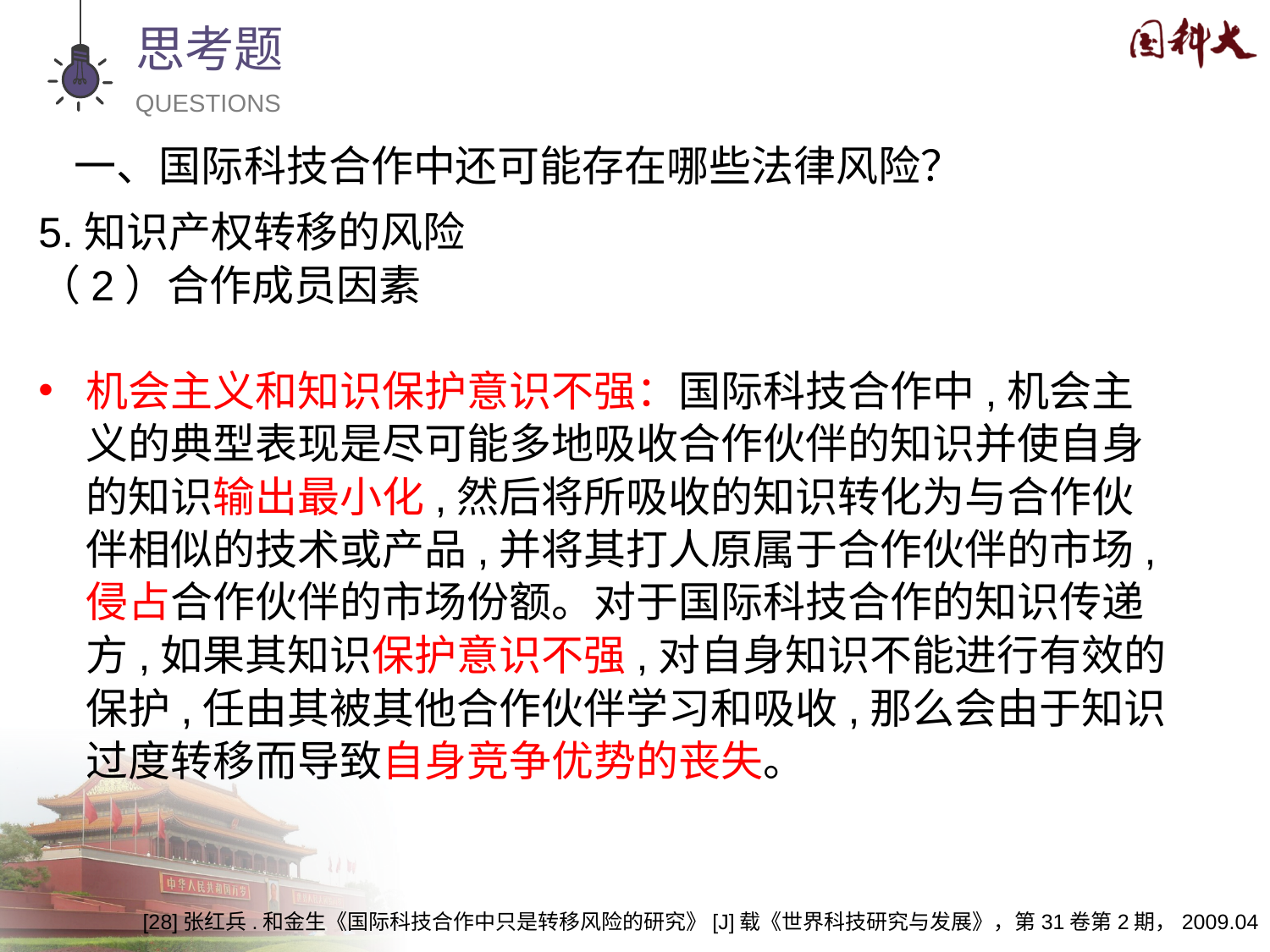

思考题
QUESTIONS
一、国际科技合作中还可能存在哪些法律风险？
5.知识产权转移的风险
（2）合作成员因素

机会主义和知识保护意识不强：国际科技合作中,机会主义的典型表现是尽可能多地吸收合作伙伴的知识并使自身的知识输出最小化,然后将所吸收的知识转化为与合作伙伴相似的技术或产品,并将其打人原属于合作伙伴的市场,侵占合作伙伴的市场份额。对于国际科技合作的知识传递方,如果其知识保护意识不强,对自身知识不能进行有效的保护,任由其被其他合作伙伴学习和吸收,那么会由于知识过度转移而导致自身竞争优势的丧失。

[28]张红兵.和金生《国际科技合作中只是转移风险的研究》[J]载《世界科技研究与发展》，第31卷第2期，2009.04